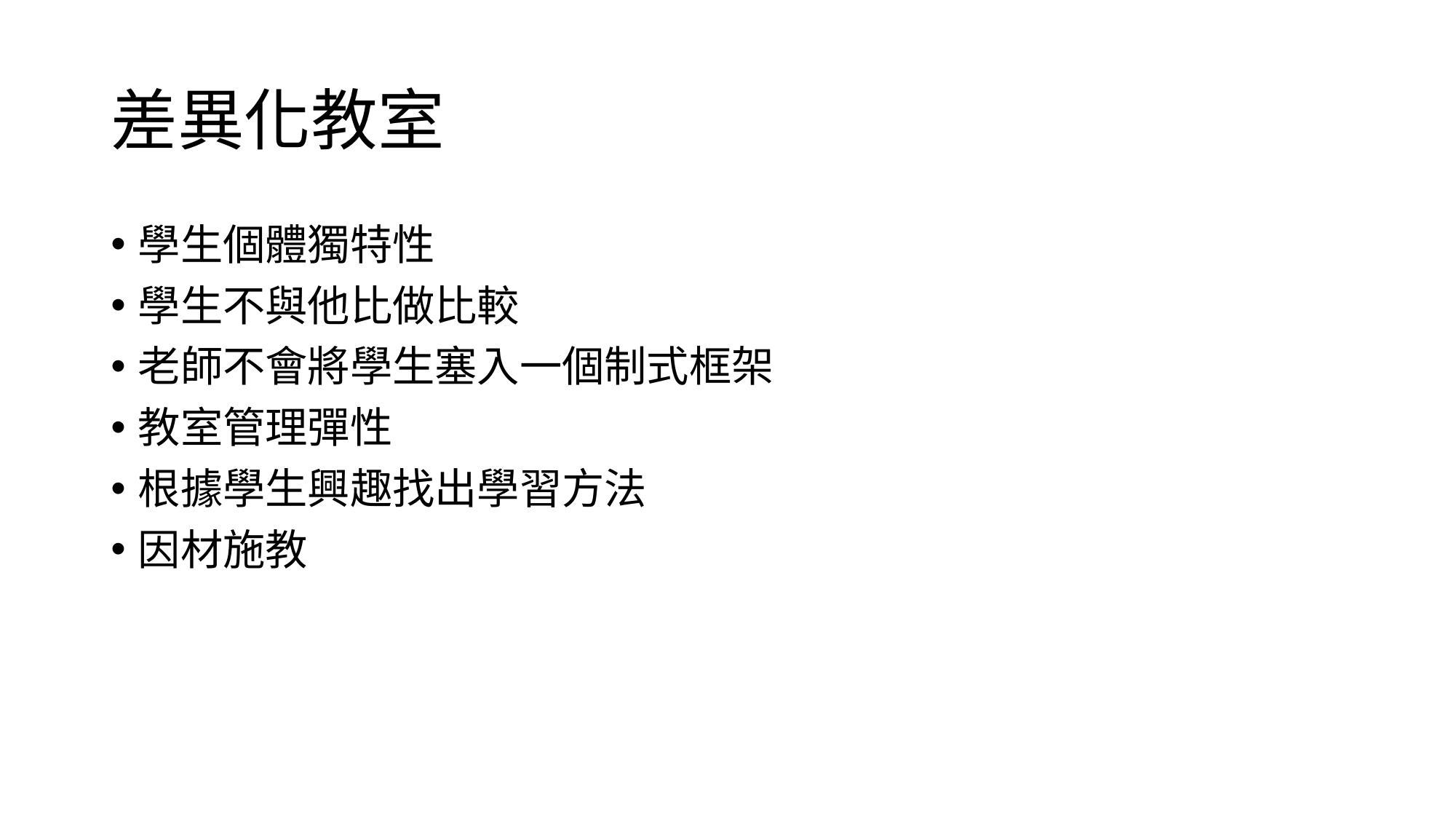

# 差異化教室
學生個體獨特性
學生不與他比做比較
老師不會將學生塞入一個制式框架
教室管理彈性
根據學生興趣找出學習方法
因材施教